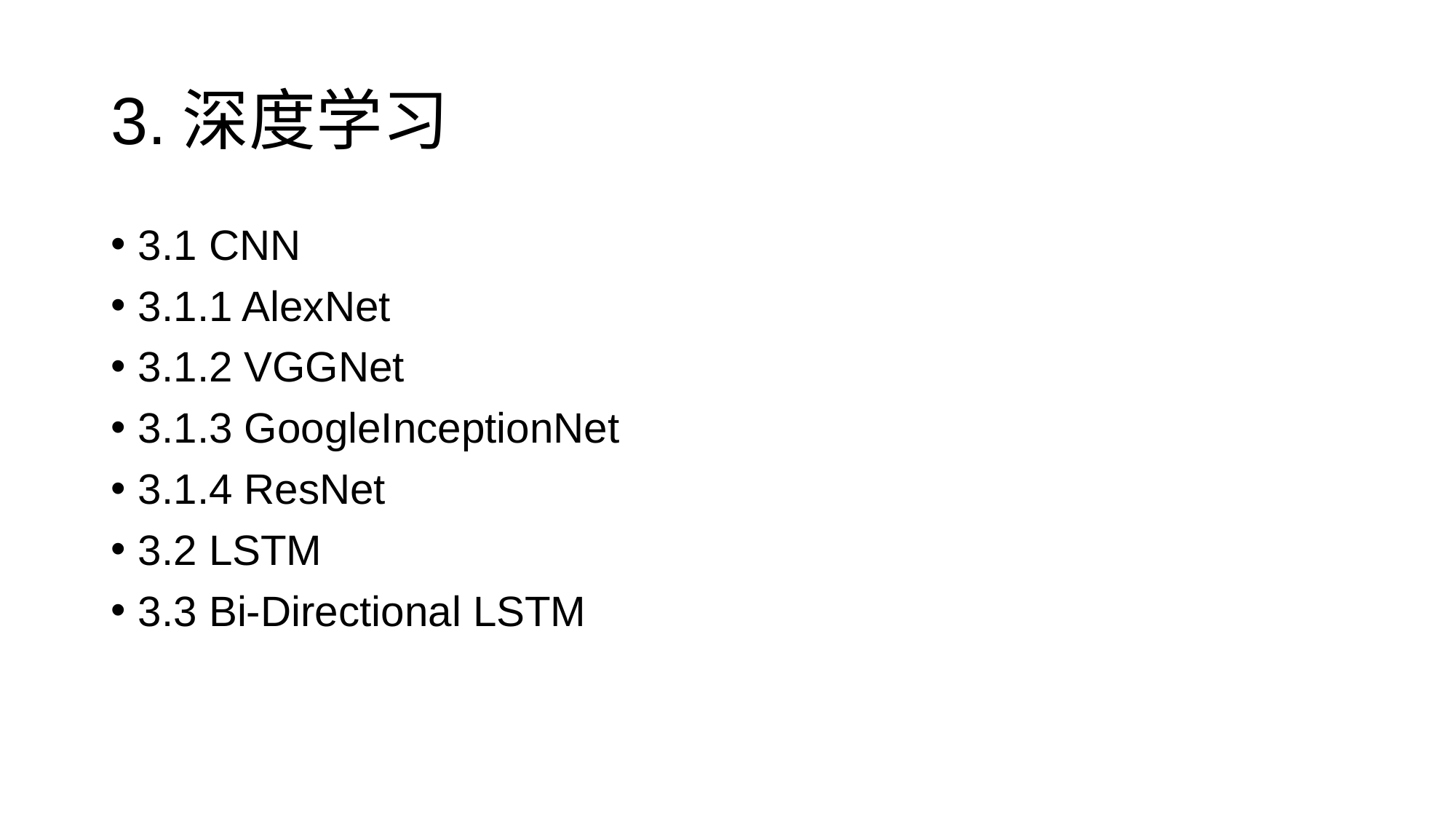

# 3.深度学习
3.1 CNN
3.1.1 AlexNet
3.1.2 VGGNet
3.1.3 GoogleInceptionNet
3.1.4 ResNet
3.2 LSTM
3.3 Bi-Directional LSTM